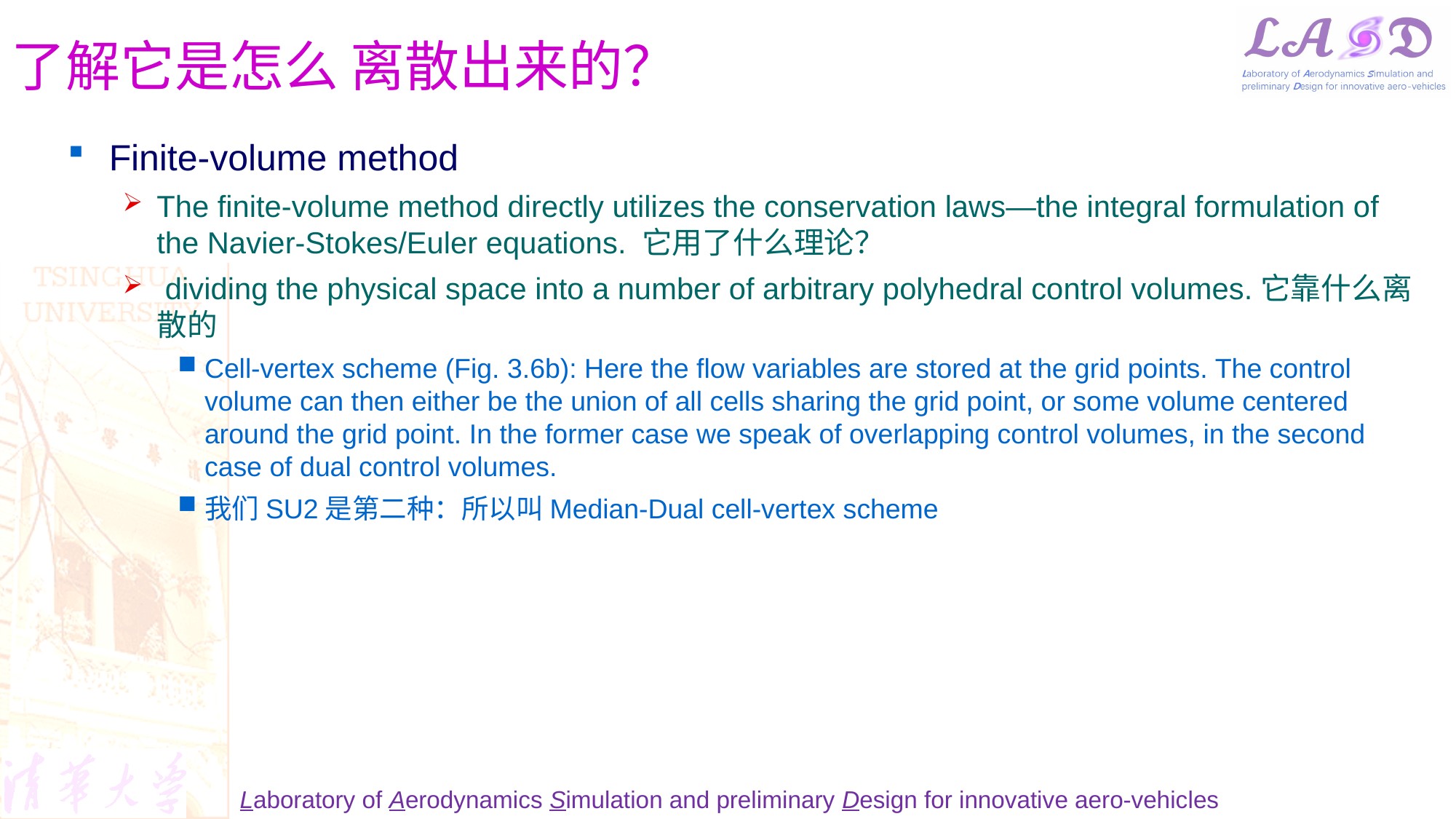

# 了解它是怎么 离散出来的？
Finite-volume method
The finite-volume method directly utilizes the conservation laws—the integral formulation of the Navier-Stokes/Euler equations. 它用了什么理论？
 dividing the physical space into a number of arbitrary polyhedral control volumes.它靠什么离散的
Cell-vertex scheme (Fig. 3.6b): Here the flow variables are stored at the grid points. The control volume can then either be the union of all cells sharing the grid point, or some volume centered around the grid point. In the former case we speak of overlapping control volumes, in the second case of dual control volumes.
我们SU2是第二种：所以叫Median-Dual cell-vertex scheme